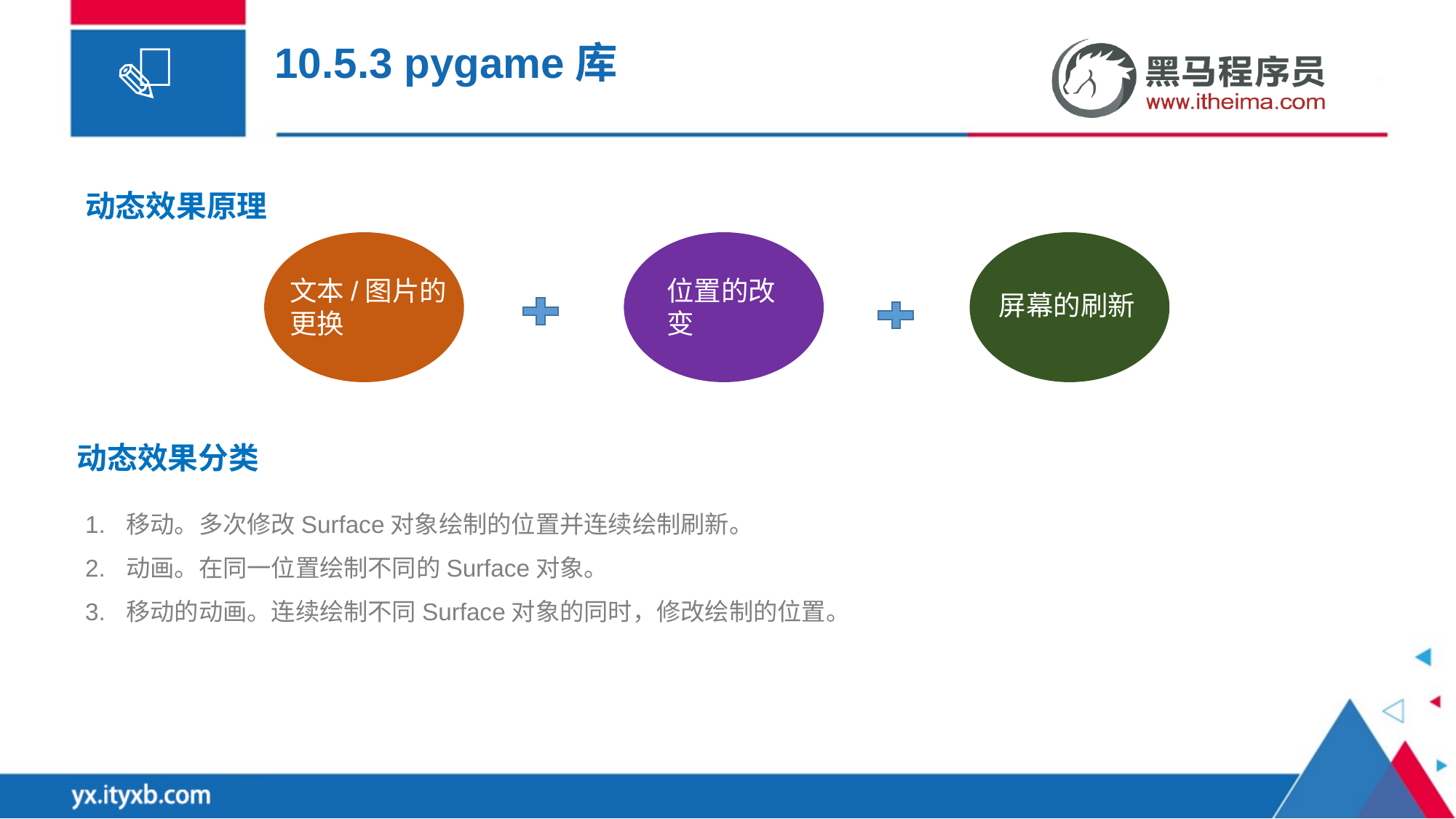

# 10.5.3 pygame库
动态效果原理

文本/图片的更换

位置的改变

屏幕的刷新

动态效果分类
移动。多次修改Surface对象绘制的位置并连续绘制刷新。
动画。在同一位置绘制不同的Surface对象。
移动的动画。连续绘制不同Surface对象的同时，修改绘制的位置。